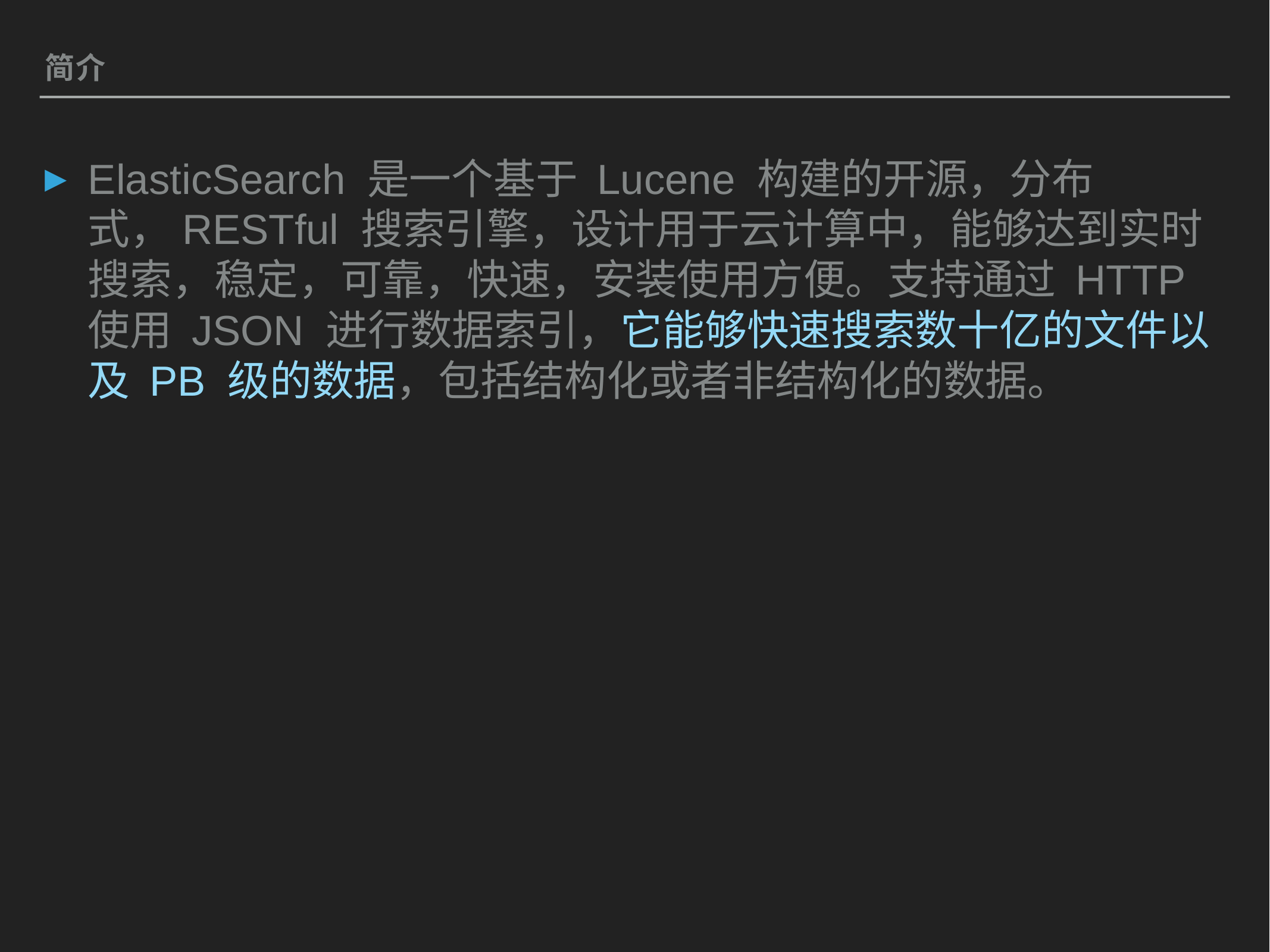

简介
ElasticSearch 是一个基于 Lucene 构建的开源，分布式，RESTful 搜索引擎，设计用于云计算中，能够达到实时搜索，稳定，可靠，快速，安装使用方便。支持通过 HTTP 使用 JSON 进行数据索引，它能够快速搜索数十亿的文件以及 PB 级的数据，包括结构化或者非结构化的数据。